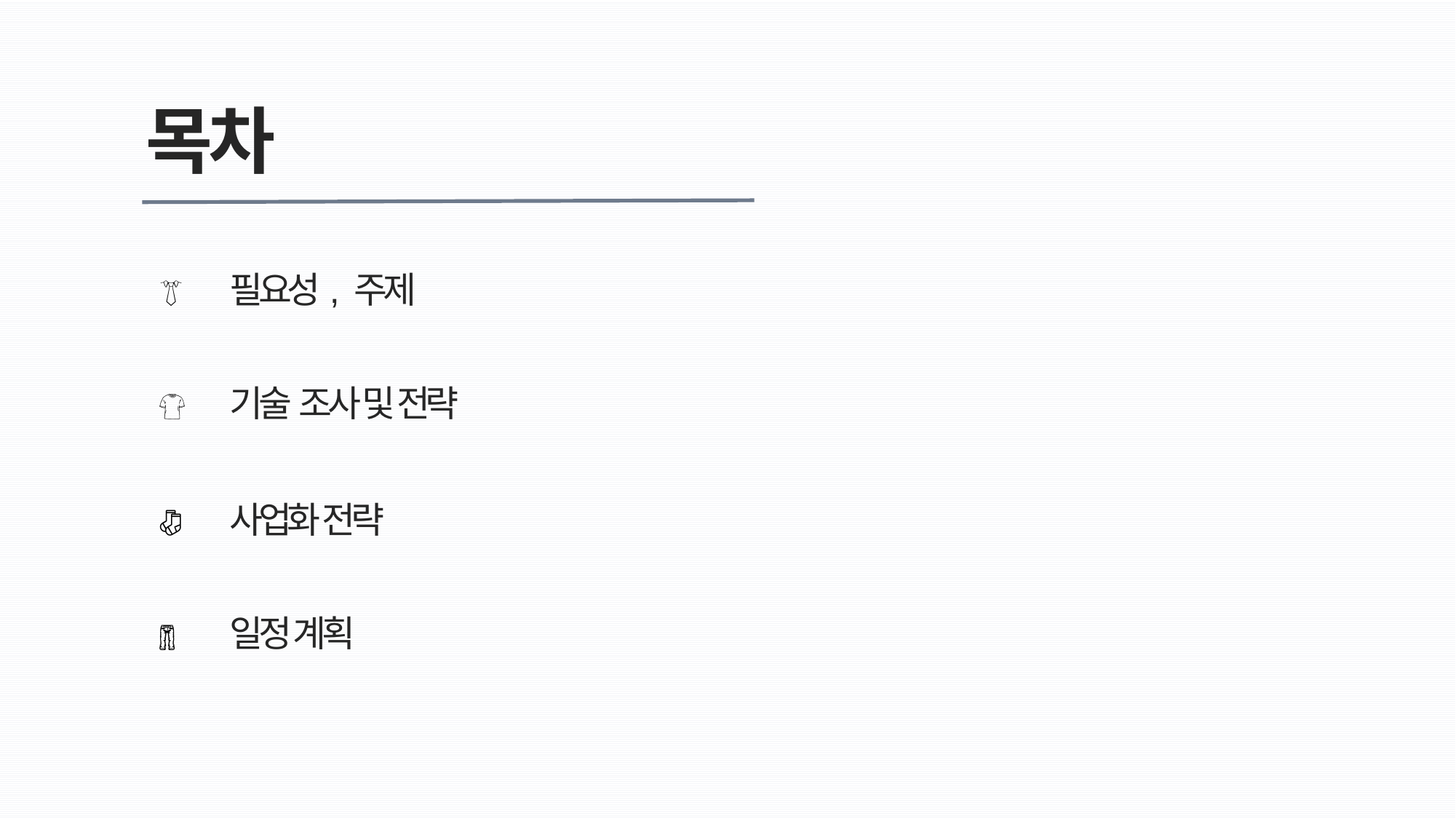

목차
필요성, 주제
👔
기술  조사 및 전략
👕
사업화 전략
🧦
일정 계획
👖